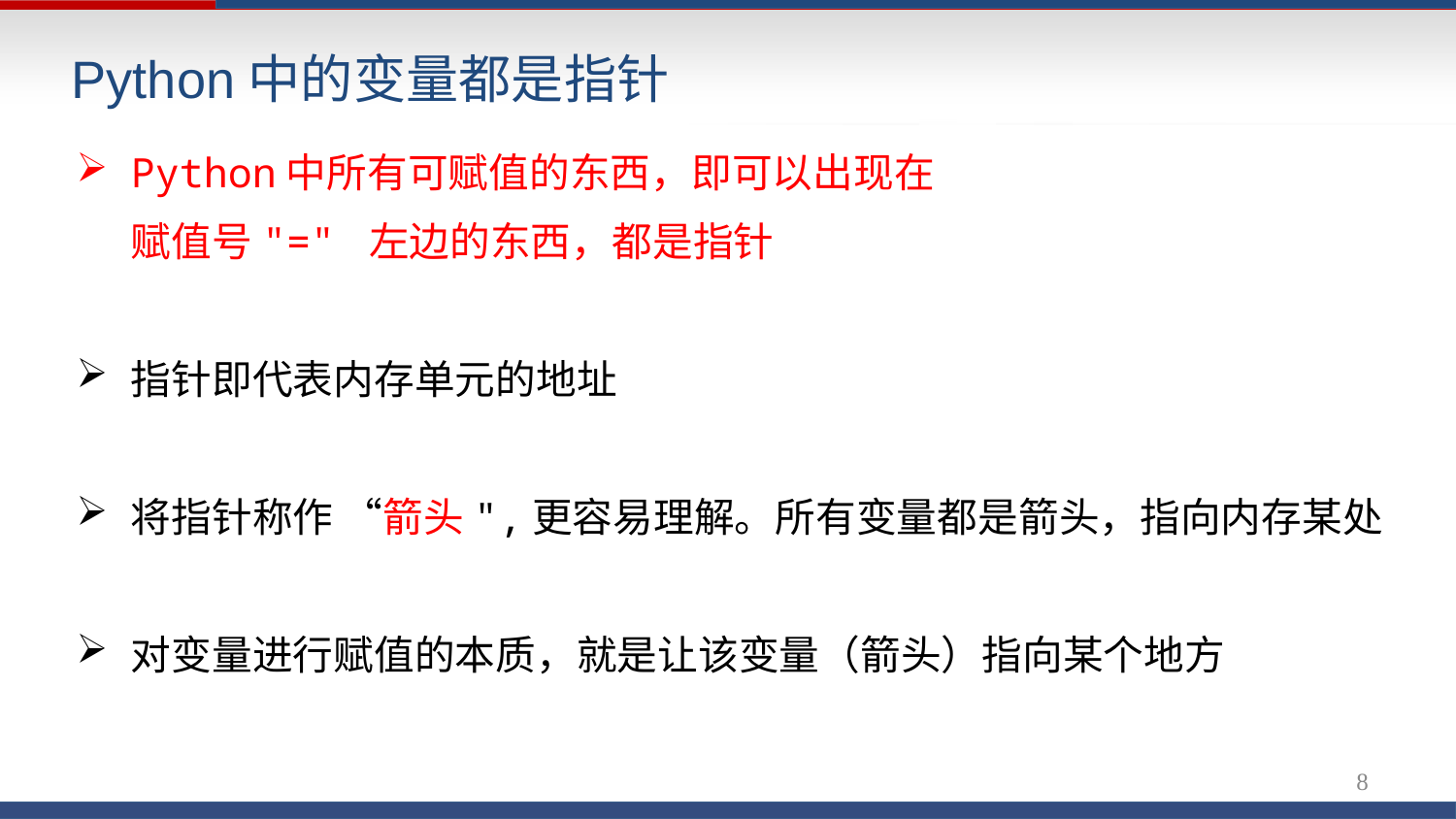

# Python中的变量都是指针
Python中所有可赋值的东西，即可以出现在
     赋值号"=" 左边的东西，都是指针

指针即代表内存单元的地址

将指针称作 “箭头",更容易理解。所有变量都是箭头，指向内存某处

对变量进行赋值的本质，就是让该变量（箭头）指向某个地方
8